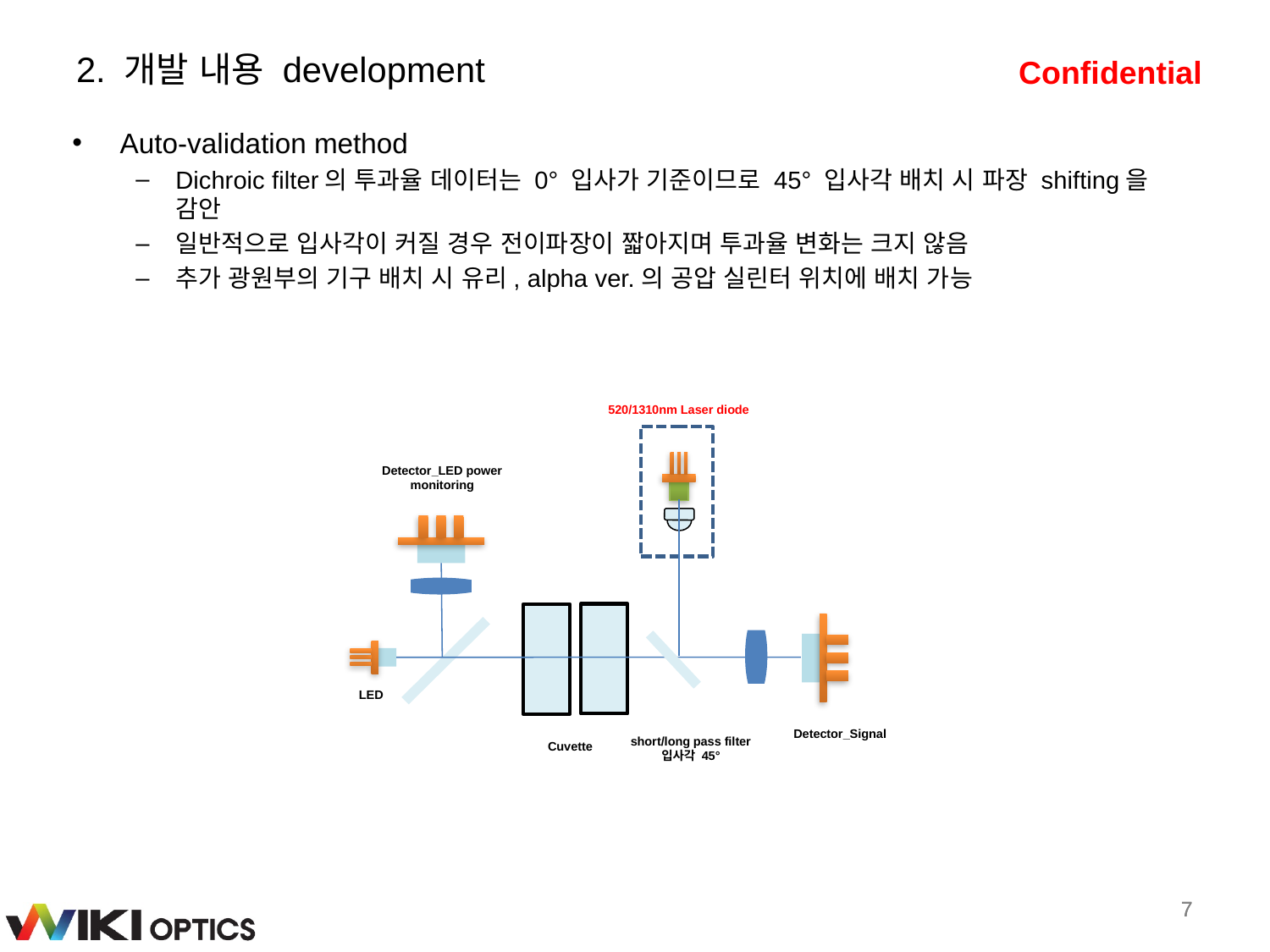

# 2. 개발 내용 development
Auto-validation method
Dichroic filter의 투과율 데이터는 0° 입사가 기준이므로 45° 입사각 배치 시 파장 shifting을 감안
일반적으로 입사각이 커질 경우 전이파장이 짧아지며 투과율 변화는 크지 않음
추가 광원부의 기구 배치 시 유리, alpha ver.의 공압 실린터 위치에 배치 가능
520/1310nm Laser diode

Detector_LED power monitoring

LED
Detector_Signal
short/long pass filter
입사각 45°
Cuvette
7
7